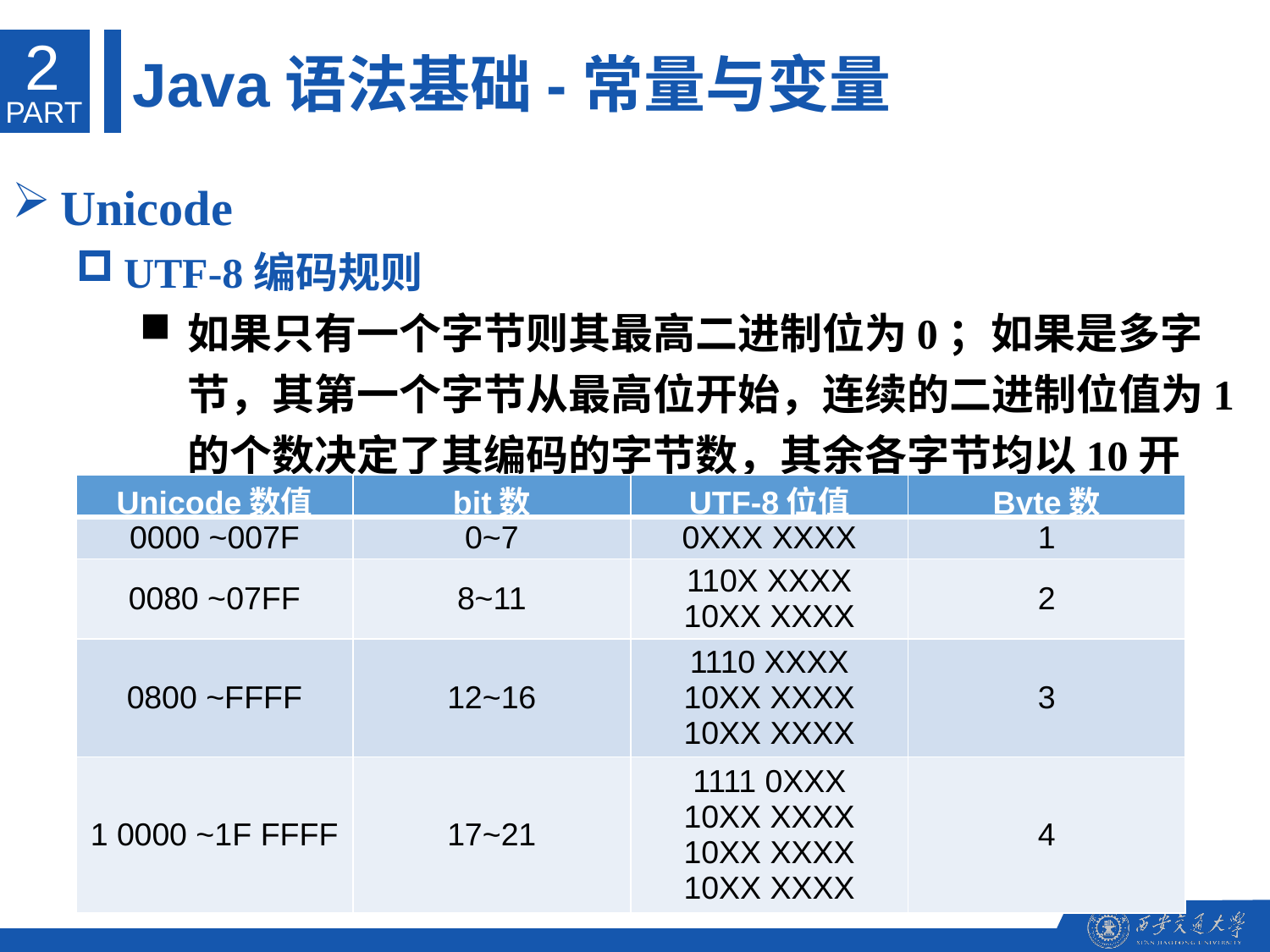

2
Java语法基础-常量与变量

PART
Unicode
UTF-8编码规则
如果只有一个字节则其最高二进制位为0；如果是多字节，其第一个字节从最高位开始，连续的二进制位值为1的个数决定了其编码的字节数，其余各字节均以10开头。

| Unicode数值 | bit数 | UTF-8位值 | Byte数 |
| --- | --- | --- | --- |
| 0000 ~007F | 0~7 | 0XXX XXXX | 1 |
| 0080 ~07FF | 8~11 | 110X XXXX 10XX XXXX | 2 |
| 0800 ~FFFF | 12~16 | 1110 XXXX 10XX XXXX 10XX XXXX | 3 |
| 1 0000 ~1F FFFF | 17~21 | 1111 0XXX 10XX XXXX 10XX XXXX 10XX XXXX | 4 |